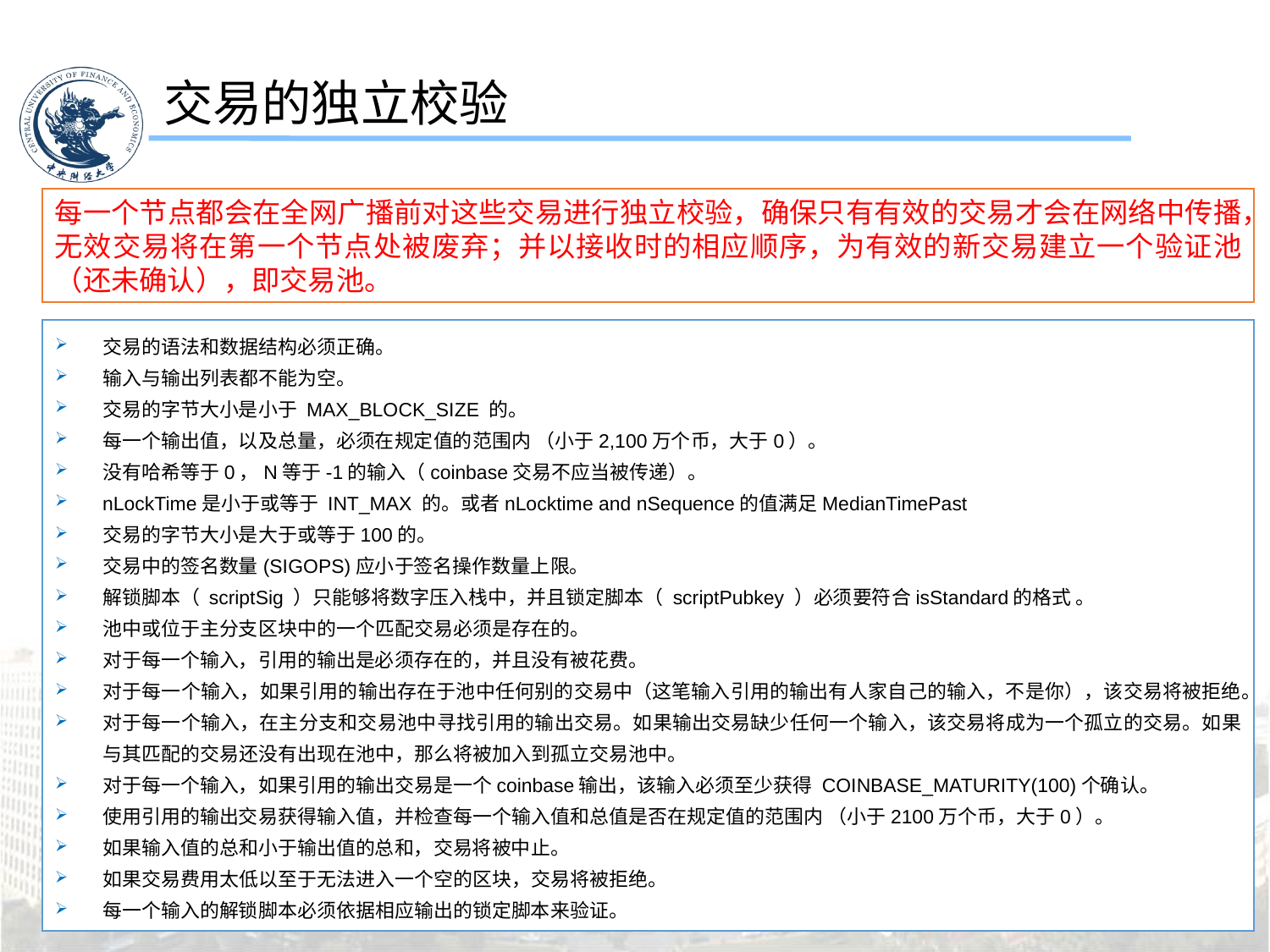

交易的独立校验
每一个节点都会在全网广播前对这些交易进行独立校验，确保只有有效的交易才会在网络中传播，无效交易将在第一个节点处被废弃；并以接收时的相应顺序，为有效的新交易建立一个验证池（还未确认），即交易池。
交易的语法和数据结构必须正确。
输入与输出列表都不能为空。
交易的字节大小是小于 MAX_BLOCK_SIZE 的。
每一个输出值，以及总量，必须在规定值的范围内 （小于2,100万个币，大于0）。
没有哈希等于0，N等于-1的输入（coinbase交易不应当被传递）。
nLockTime是小于或等于 INT_MAX 的。或者nLocktime and nSequence的值满足MedianTimePast
交易的字节大小是大于或等于100的。
交易中的签名数量(SIGOPS)应小于签名操作数量上限。
解锁脚本（ scriptSig ）只能够将数字压入栈中，并且锁定脚本（ scriptPubkey ）必须要符合isStandard的格式 。
池中或位于主分支区块中的一个匹配交易必须是存在的。
对于每一个输入，引用的输出是必须存在的，并且没有被花费。
对于每一个输入，如果引用的输出存在于池中任何别的交易中（这笔输入引用的输出有人家自己的输入，不是你），该交易将被拒绝。
对于每一个输入，在主分支和交易池中寻找引用的输出交易。如果输出交易缺少任何一个输入，该交易将成为一个孤立的交易。如果与其匹配的交易还没有出现在池中，那么将被加入到孤立交易池中。
对于每一个输入，如果引用的输出交易是一个coinbase输出，该输入必须至少获得 COINBASE_MATURITY(100)个确认。
使用引用的输出交易获得输入值，并检查每一个输入值和总值是否在规定值的范围内 （小于2100万个币，大于0）。
如果输入值的总和小于输出值的总和，交易将被中止。
如果交易费用太低以至于无法进入一个空的区块，交易将被拒绝。
每一个输入的解锁脚本必须依据相应输出的锁定脚本来验证。